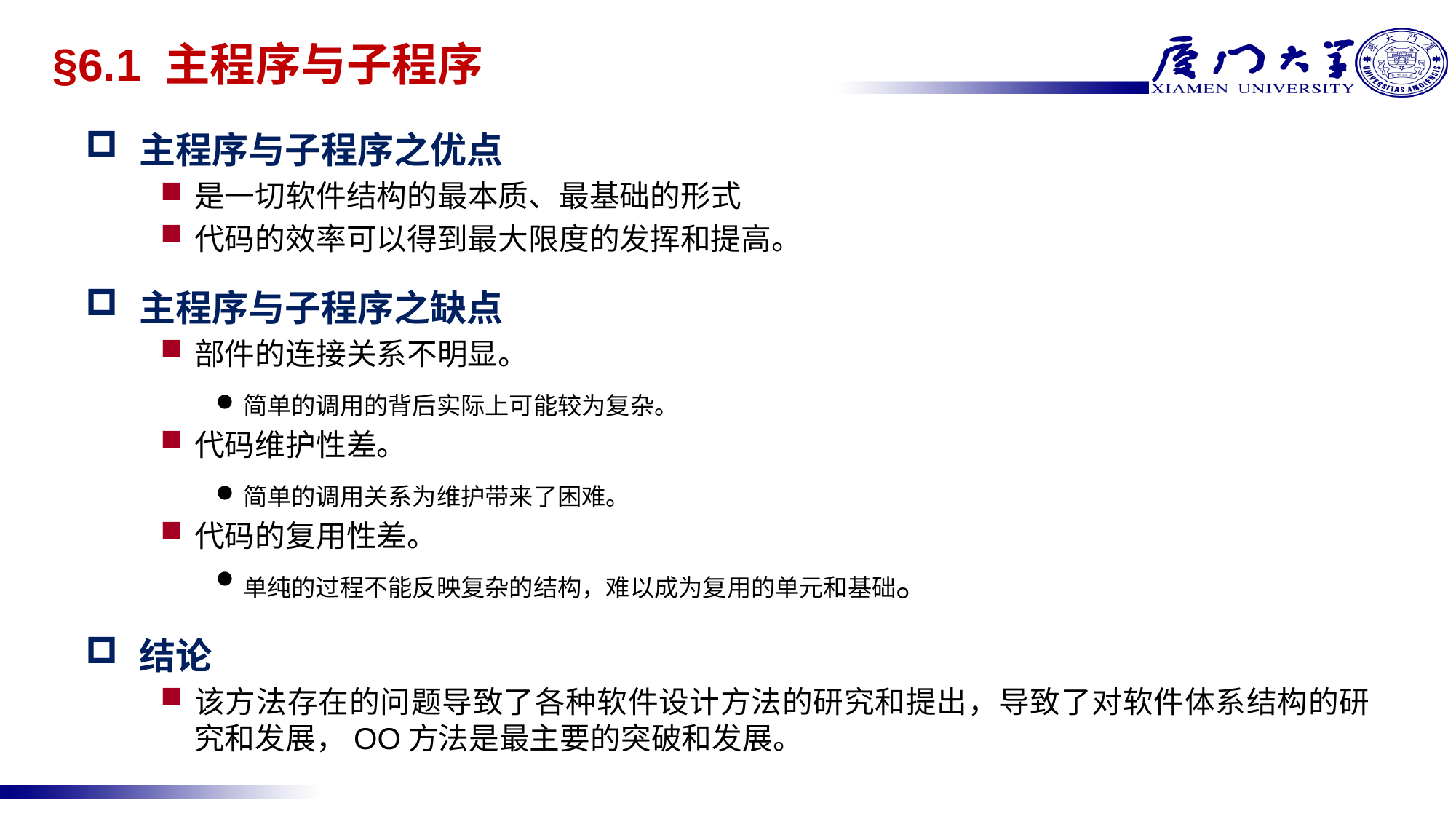

# §6.1 主程序与子程序
主程序与子程序之优点
是一切软件结构的最本质、最基础的形式
代码的效率可以得到最大限度的发挥和提高。
主程序与子程序之缺点
部件的连接关系不明显。
简单的调用的背后实际上可能较为复杂。
代码维护性差。
简单的调用关系为维护带来了困难。
代码的复用性差。
单纯的过程不能反映复杂的结构，难以成为复用的单元和基础。
结论
该方法存在的问题导致了各种软件设计方法的研究和提出，导致了对软件体系结构的研究和发展，OO方法是最主要的突破和发展。